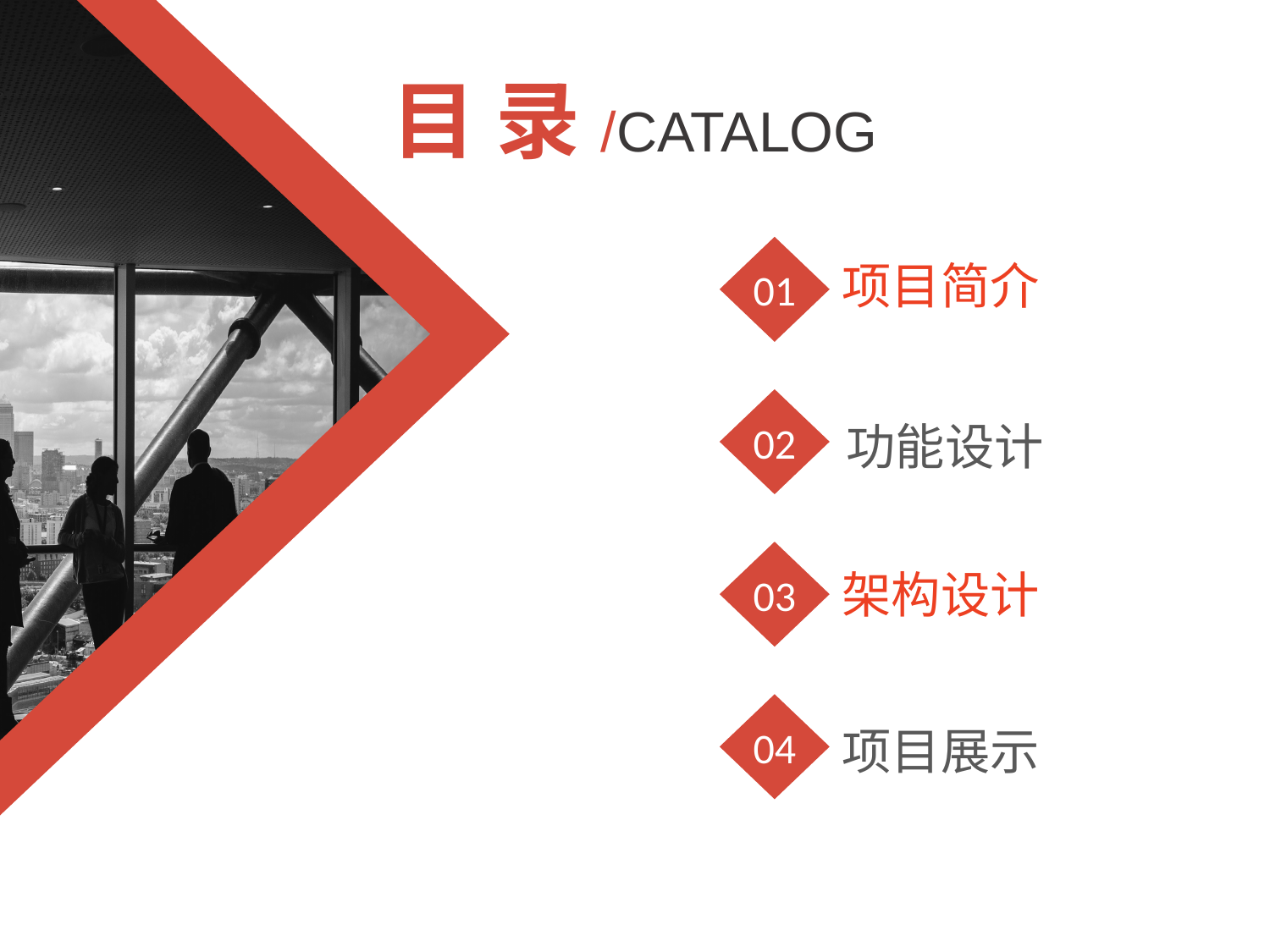

目 录/CATALOG
01
项目简介
02
功能设计
03
架构设计
04
项目展示